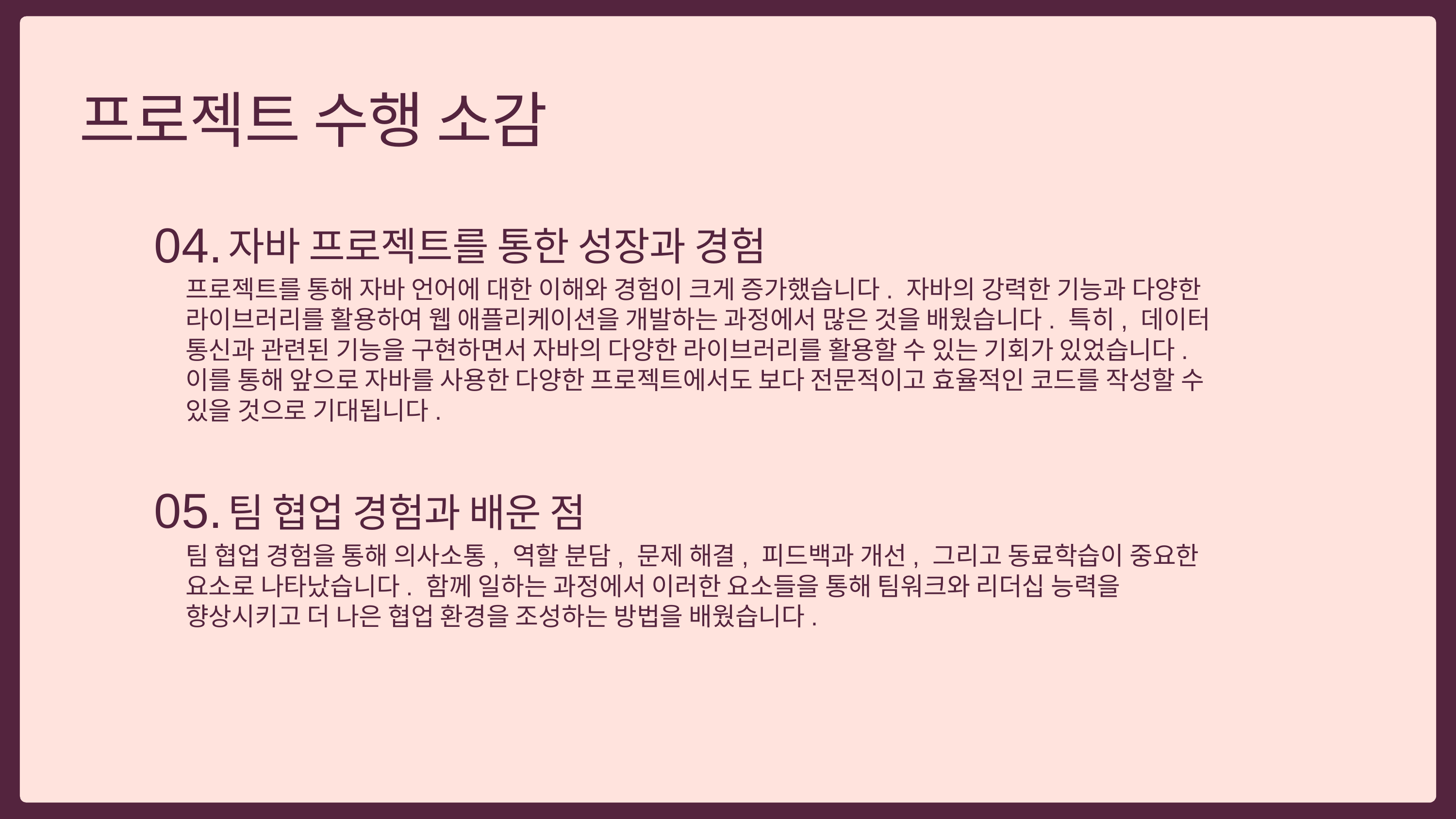

프로젝트 수행 소감
04.
자바 프로젝트를 통한 성장과 경험
프로젝트를 통해 자바 언어에 대한 이해와 경험이 크게 증가했습니다. 자바의 강력한 기능과 다양한 라이브러리를 활용하여 웹 애플리케이션을 개발하는 과정에서 많은 것을 배웠습니다. 특히, 데이터 통신과 관련된 기능을 구현하면서 자바의 다양한 라이브러리를 활용할 수 있는 기회가 있었습니다. 이를 통해 앞으로 자바를 사용한 다양한 프로젝트에서도 보다 전문적이고 효율적인 코드를 작성할 수 있을 것으로 기대됩니다.
05.
팀 협업 경험과 배운 점
팀 협업 경험을 통해 의사소통, 역할 분담, 문제 해결, 피드백과 개선, 그리고 동료학습이 중요한 요소로 나타났습니다. 함께 일하는 과정에서 이러한 요소들을 통해 팀워크와 리더십 능력을 향상시키고 더 나은 협업 환경을 조성하는 방법을 배웠습니다.